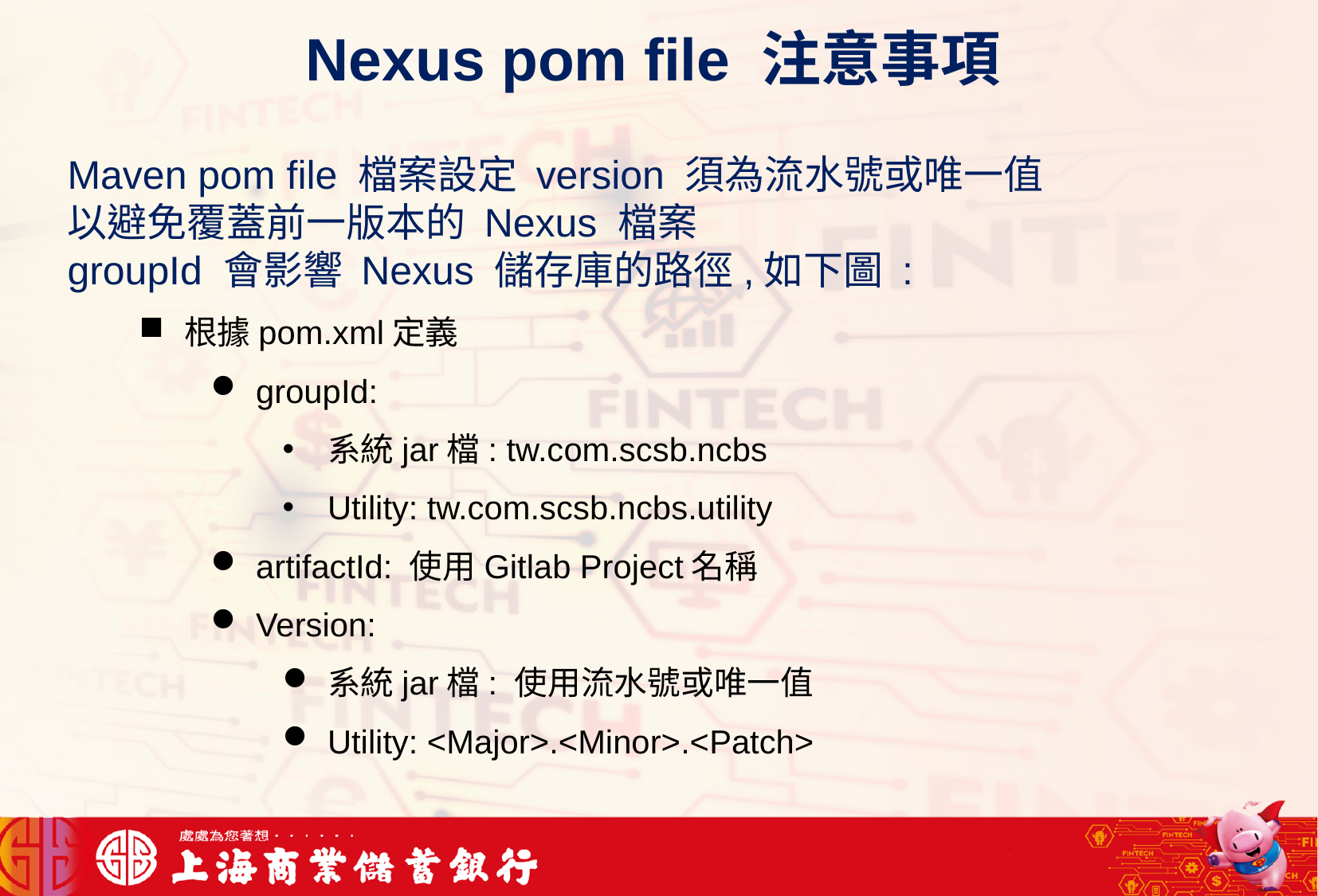

Nexus pom file 注意事項

Maven pom file 檔案設定 version 須為流水號或唯一值
以避免覆蓋前一版本的 Nexus 檔案
groupId 會影響 Nexus 儲存庫的路徑,如下圖 :
根據pom.xml定義
groupId:
系統jar檔: tw.com.scsb.ncbs
Utility: tw.com.scsb.ncbs.utility
artifactId: 使用Gitlab Project名稱
Version:
系統jar檔: 使用流水號或唯一值
Utility: <Major>.<Minor>.<Patch>